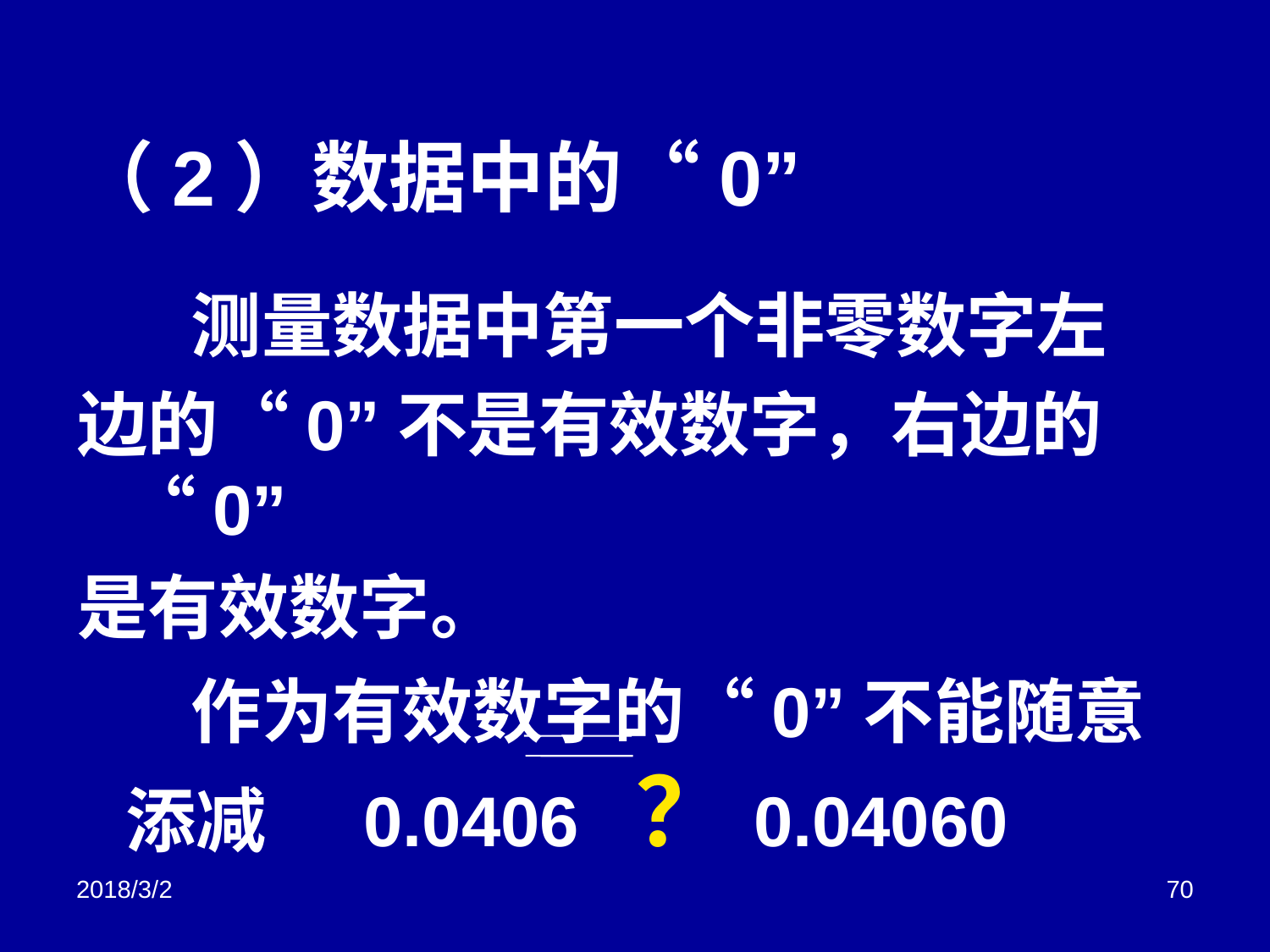

# （2）数据中的“0”
      测量数据中第一个非零数字左
边的“0”不是有效数字，右边的“0”
是有效数字。
      作为有效数字的“0”不能随意添减     0.0406  ？0.04060

2018/3/2
70